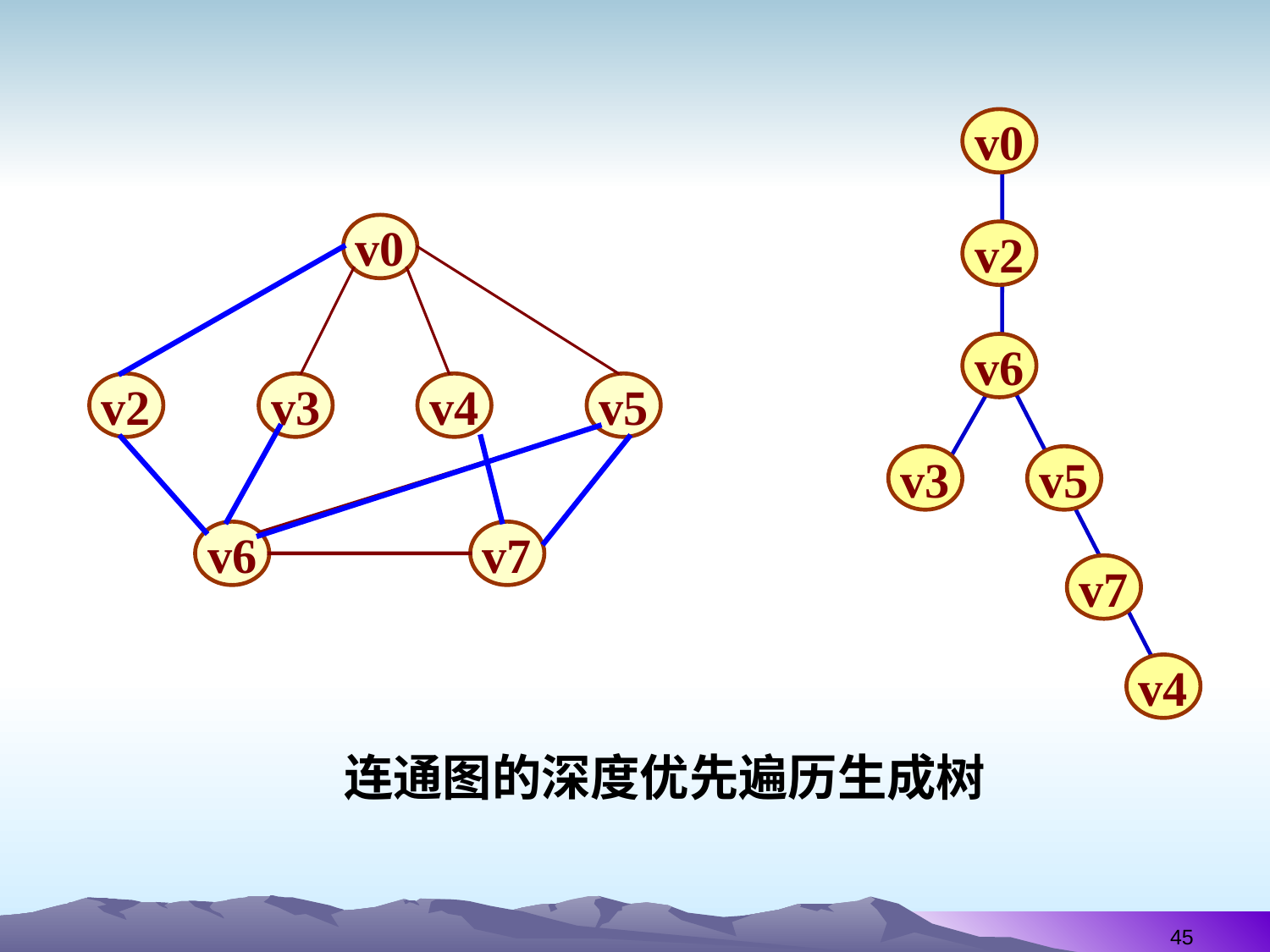

v0
v2
v6
v3
v0

v2
v3
v4
v5

v6
v7

v5
v7
v4

连通图的深度优先遍历生成树
45